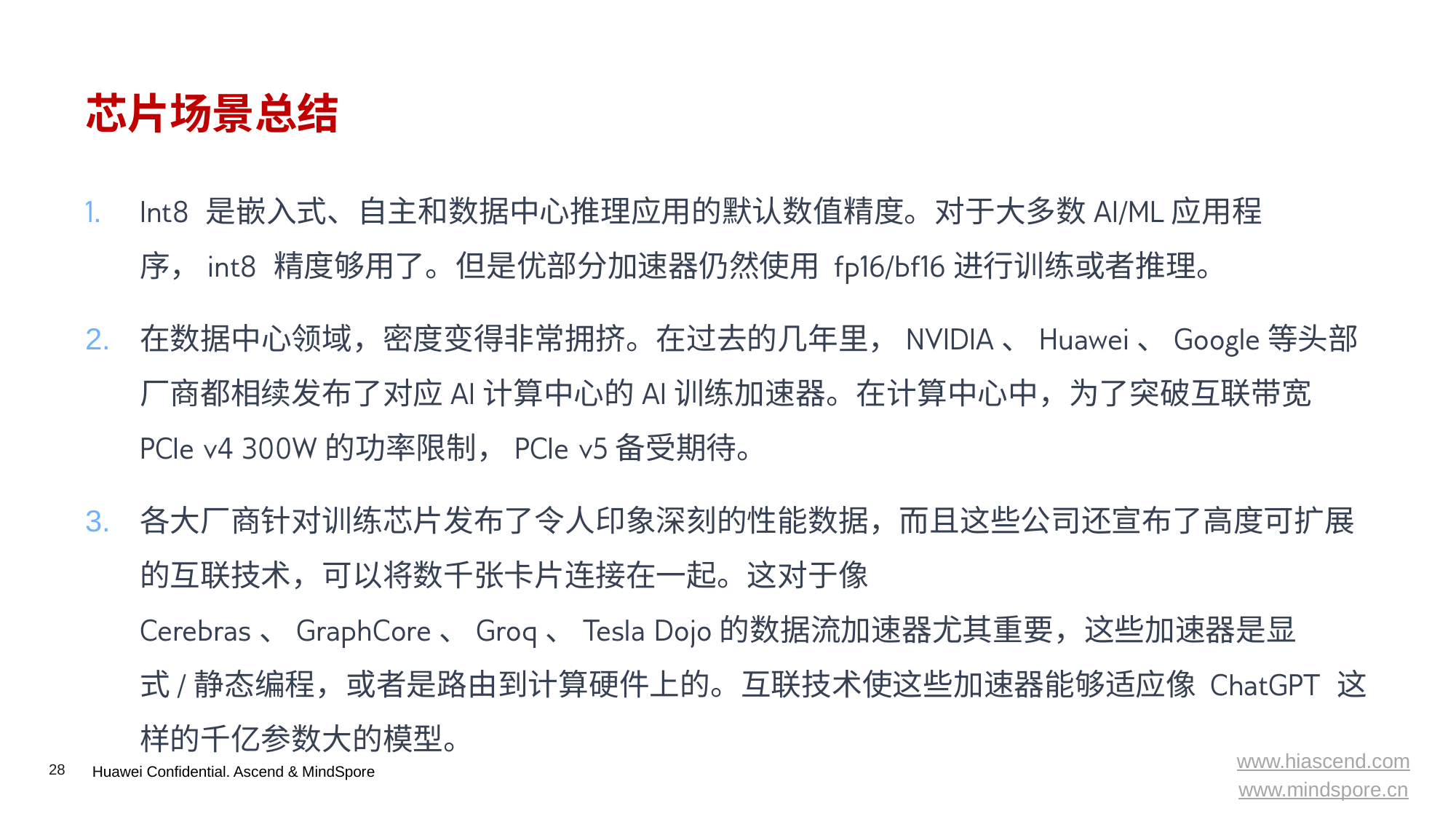

# 芯片场景总结
Int8 是嵌入式、自主和数据中心推理应用的默认数值精度。对于大多数AI/ML应用程序，int8 精度够用了。但是优部分加速器仍然使用 fp16/bf16进行训练或者推理。
在数据中心领域，密度变得非常拥挤。在过去的几年里，NVIDIA、Huawei、Google等头部厂商都相续发布了对应AI计算中心的AI训练加速器。在计算中心中，为了突破互联带宽 PCIe v4 300W的功率限制，PCIe v5备受期待。
各大厂商针对训练芯片发布了令人印象深刻的性能数据，而且这些公司还宣布了高度可扩展的互联技术，可以将数千张卡片连接在一起。这对于像 Cerebras、GraphCore、Groq、Tesla Dojo的数据流加速器尤其重要，这些加速器是显式/静态编程，或者是路由到计算硬件上的。互联技术使这些加速器能够适应像 ChatGPT 这样的千亿参数大的模型。